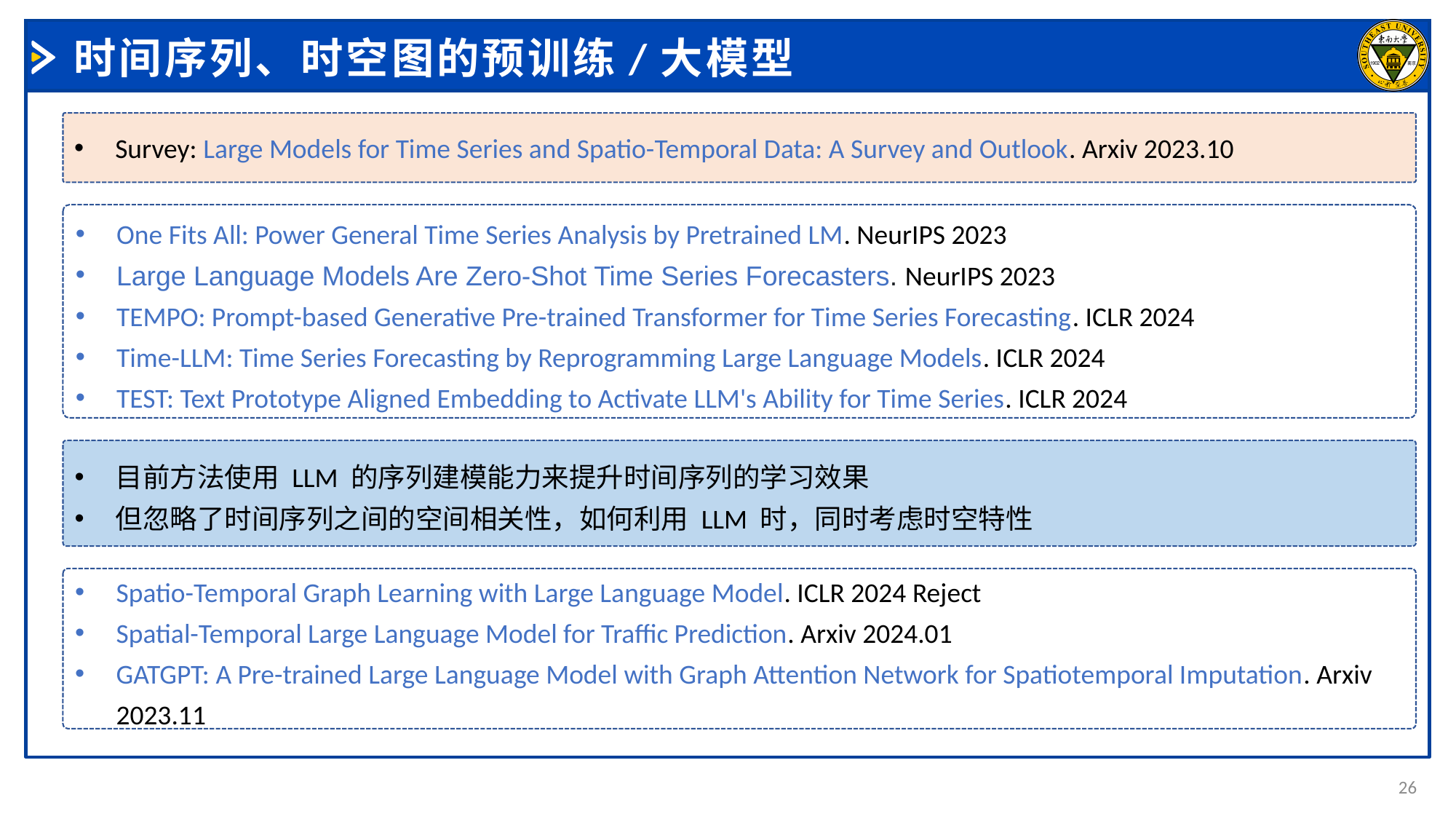

# 时间序列、时空图的预训练/大模型
Survey: Large Models for Time Series and Spatio-Temporal Data: A Survey and Outlook. Arxiv 2023.10
One Fits All: Power General Time Series Analysis by Pretrained LM. NeurIPS 2023
Large Language Models Are Zero-Shot Time Series Forecasters. NeurIPS 2023
TEMPO: Prompt-based Generative Pre-trained Transformer for Time Series Forecasting. ICLR 2024
Time-LLM: Time Series Forecasting by Reprogramming Large Language Models. ICLR 2024
TEST: Text Prototype Aligned Embedding to Activate LLM's Ability for Time Series. ICLR 2024
目前方法使用 LLM 的序列建模能力来提升时间序列的学习效果
但忽略了时间序列之间的空间相关性，如何利用 LLM 时，同时考虑时空特性
Spatio-Temporal Graph Learning with Large Language Model. ICLR 2024 Reject
Spatial-Temporal Large Language Model for Traffic Prediction. Arxiv 2024.01
GATGPT: A Pre-trained Large Language Model with Graph Attention Network for Spatiotemporal Imputation. Arxiv 2023.11
26